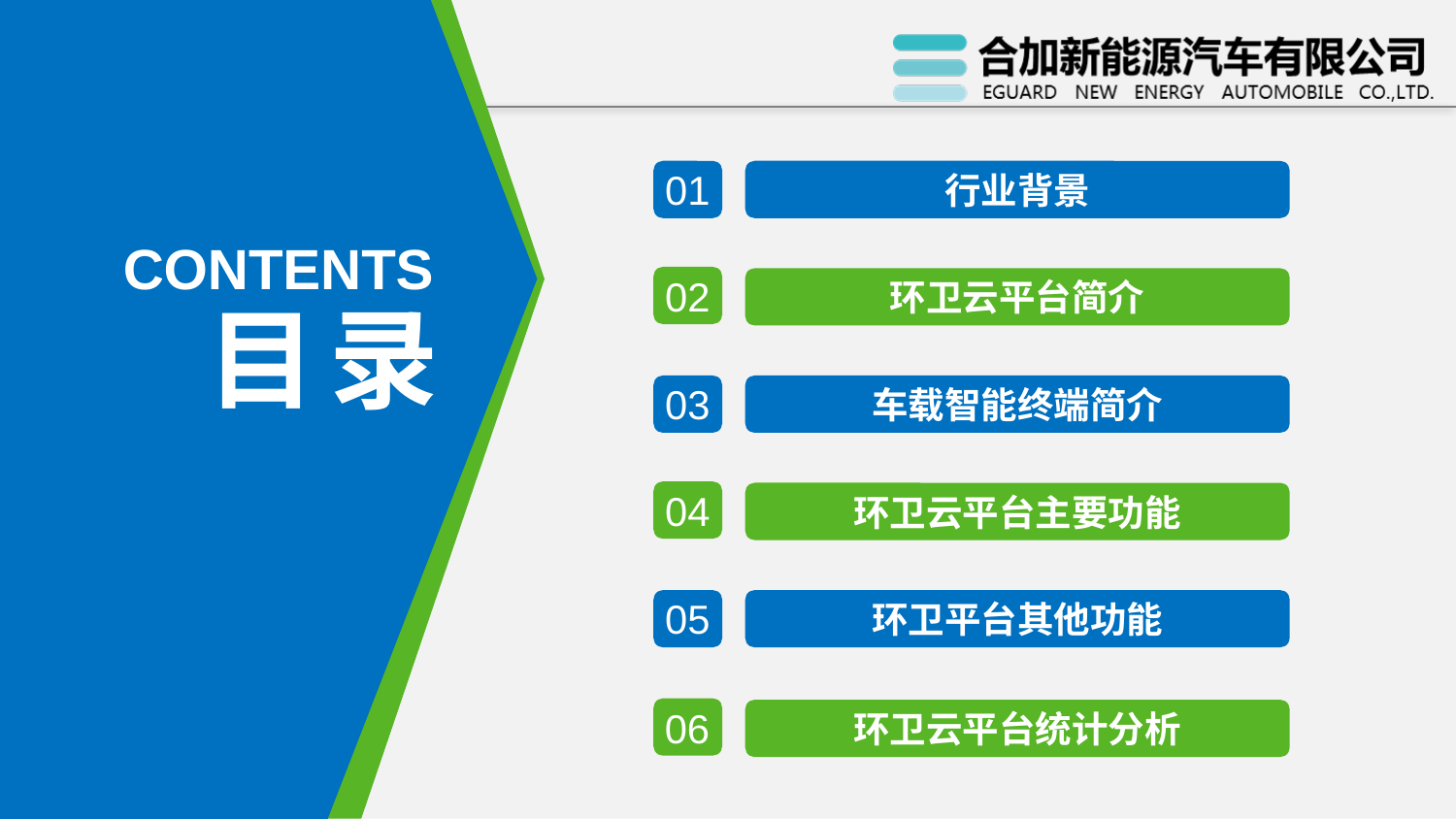

01

行业背景
CONTENTS
02

环卫云平台简介
目 录
03

车载智能终端简介
04

环卫云平台主要功能
05

环卫平台其他功能
06

环卫云平台统计分析